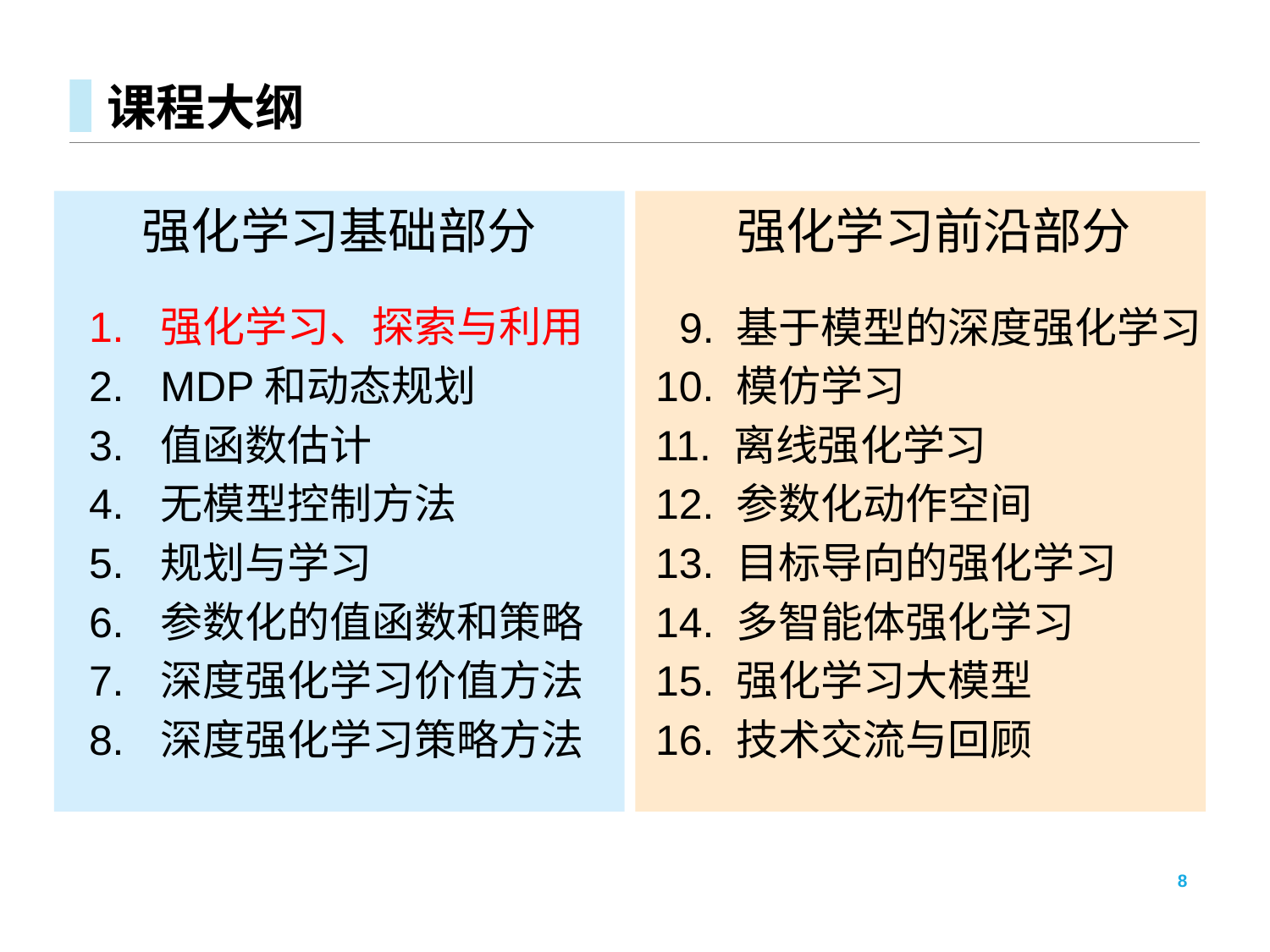

# 课程大纲

强化学习基础部分
强化学习前沿部分
强化学习、探索与利用
MDP和动态规划
值函数估计
无模型控制方法
规划与学习
参数化的值函数和策略
深度强化学习价值方法
深度强化学习策略方法
  9. 基于模型的深度强化学习
10. 模仿学习
11. 离线强化学习
12. 参数化动作空间
13. 目标导向的强化学习
14. 多智能体强化学习
15. 强化学习大模型
16. 技术交流与回顾
8